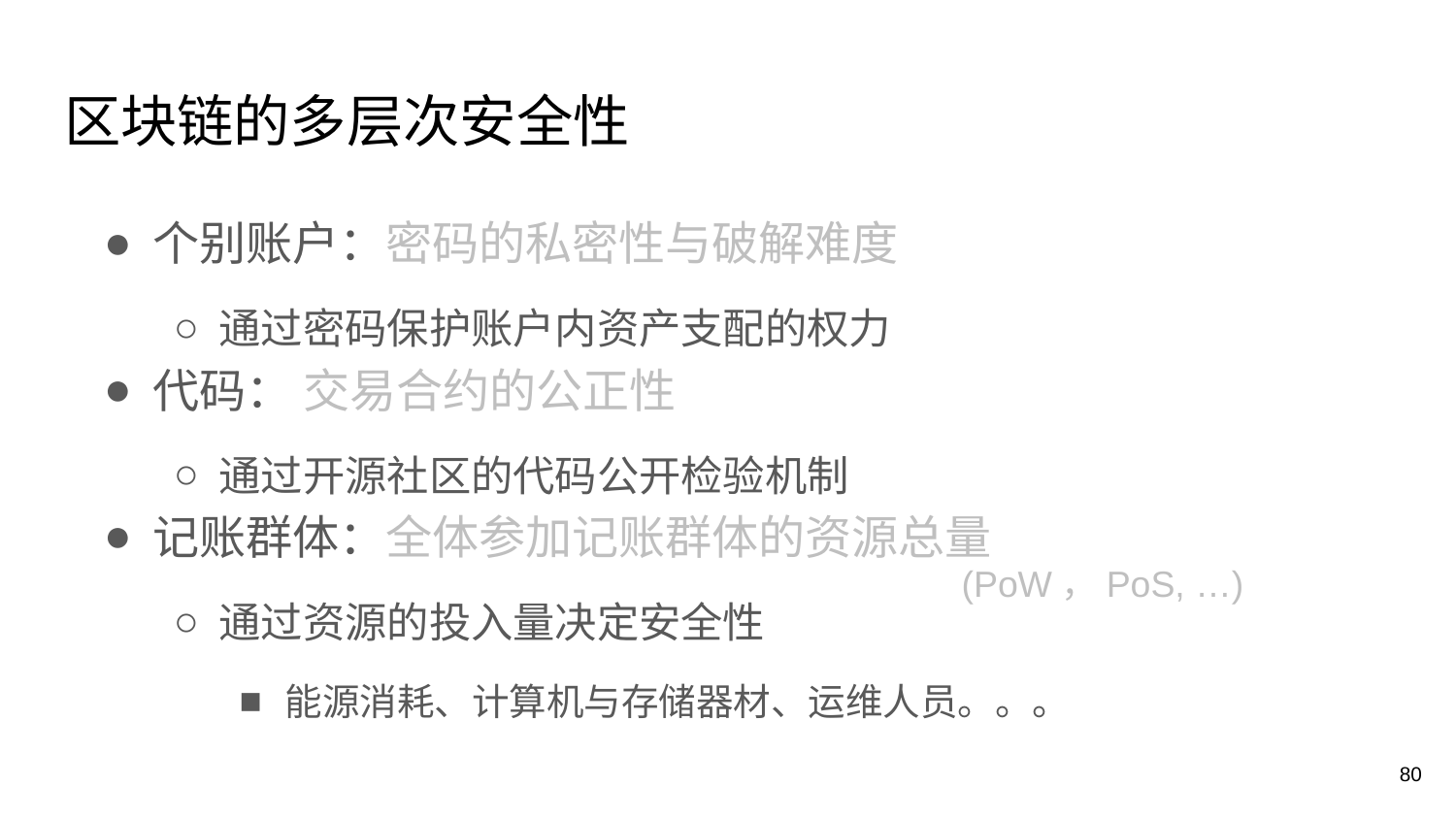

# 区块链的多层次安全性
个别账户：密码的私密性与破解难度
通过密码保护账户内资产支配的权力
代码： 交易合约的公正性
通过开源社区的代码公开检验机制
记账群体：全体参加记账群体的资源总量
通过资源的投入量决定安全性
能源消耗、计算机与存储器材、运维人员。。。
(PoW，PoS, …)
80